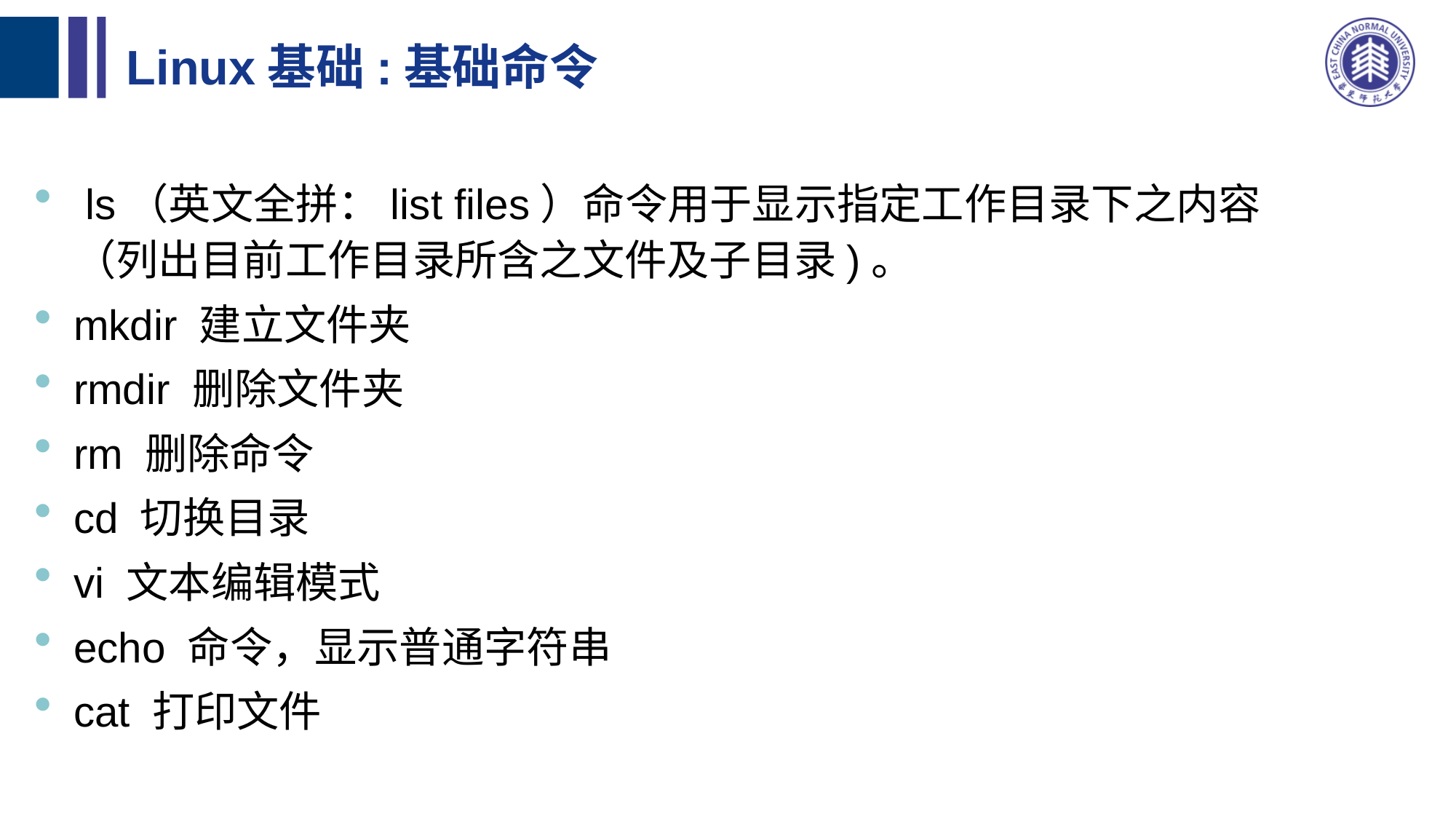

# Linux基础:基础命令

 ls（英文全拼：list files）命令用于显示指定工作目录下之内容（列出目前工作目录所含之文件及子目录)。
mkdir 建立文件夹
rmdir 删除文件夹
rm 删除命令
cd 切换目录
vi 文本编辑模式
echo 命令，显示普通字符串
cat 打印文件